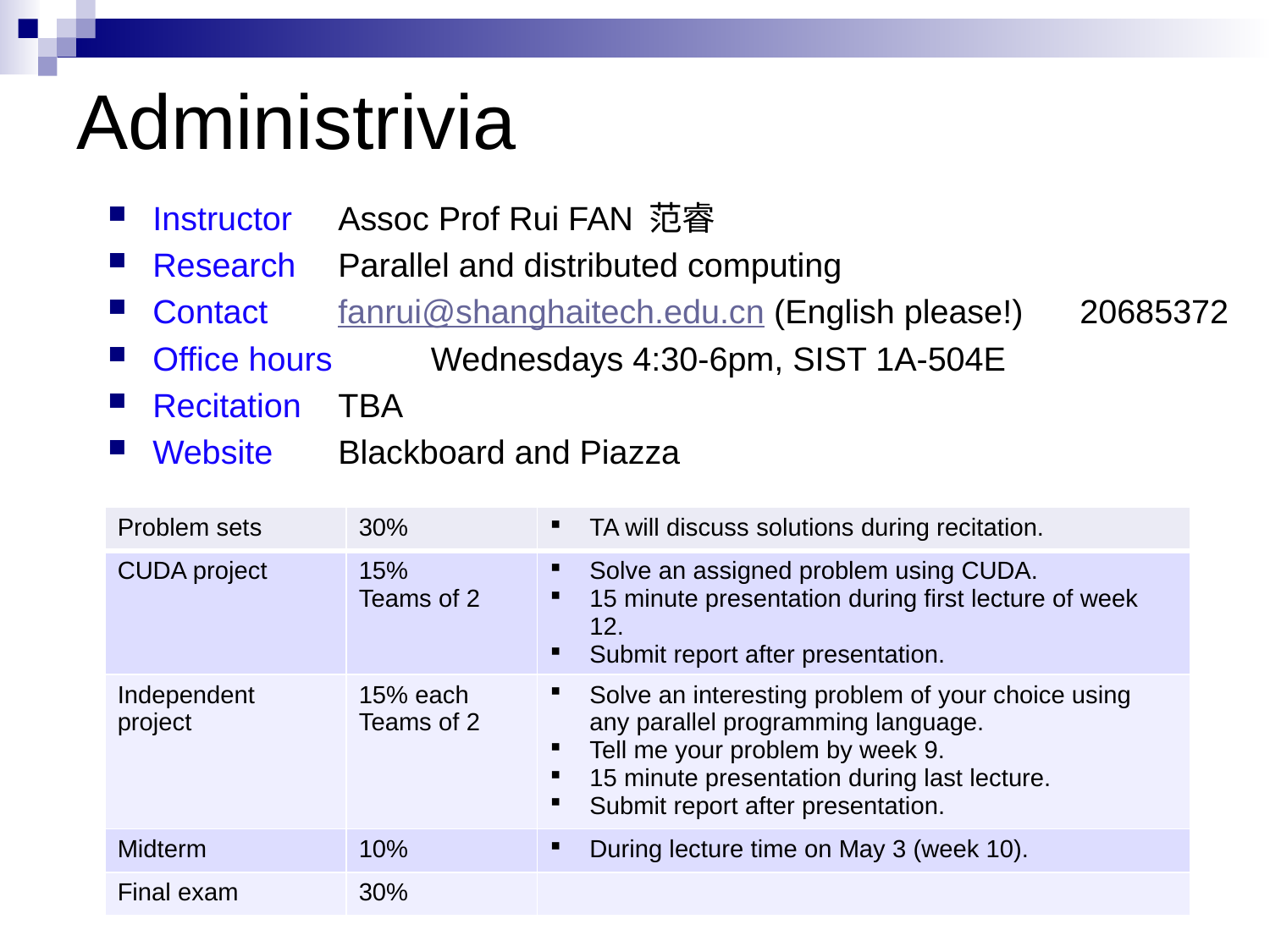

# Administrivia
Instructor 	Assoc Prof Rui FAN 范睿
Research 	Parallel and distributed computing
Contact 	fanrui@shanghaitech.edu.cn (English please!)  			20685372
Office hours 	Wednesdays 4:30-6pm, SIST 1A-504E
Recitation 	TBA
Website 	Blackboard and Piazza

| Problem sets | 30% | TA will discuss solutions during recitation. |
| --- | --- | --- |
| CUDA project | 15% Teams of 2 | Solve an assigned problem using CUDA. 15 minute presentation during first lecture of week 12. Submit report after presentation. |
| Independent project | 15% each Teams of 2 | Solve an interesting problem of your choice using any parallel programming language. Tell me your problem by week 9. 15 minute presentation during last lecture. Submit report after presentation. |
| Midterm | 10% | During lecture time on May 3 (week 10). |
| Final exam | 30% |  |